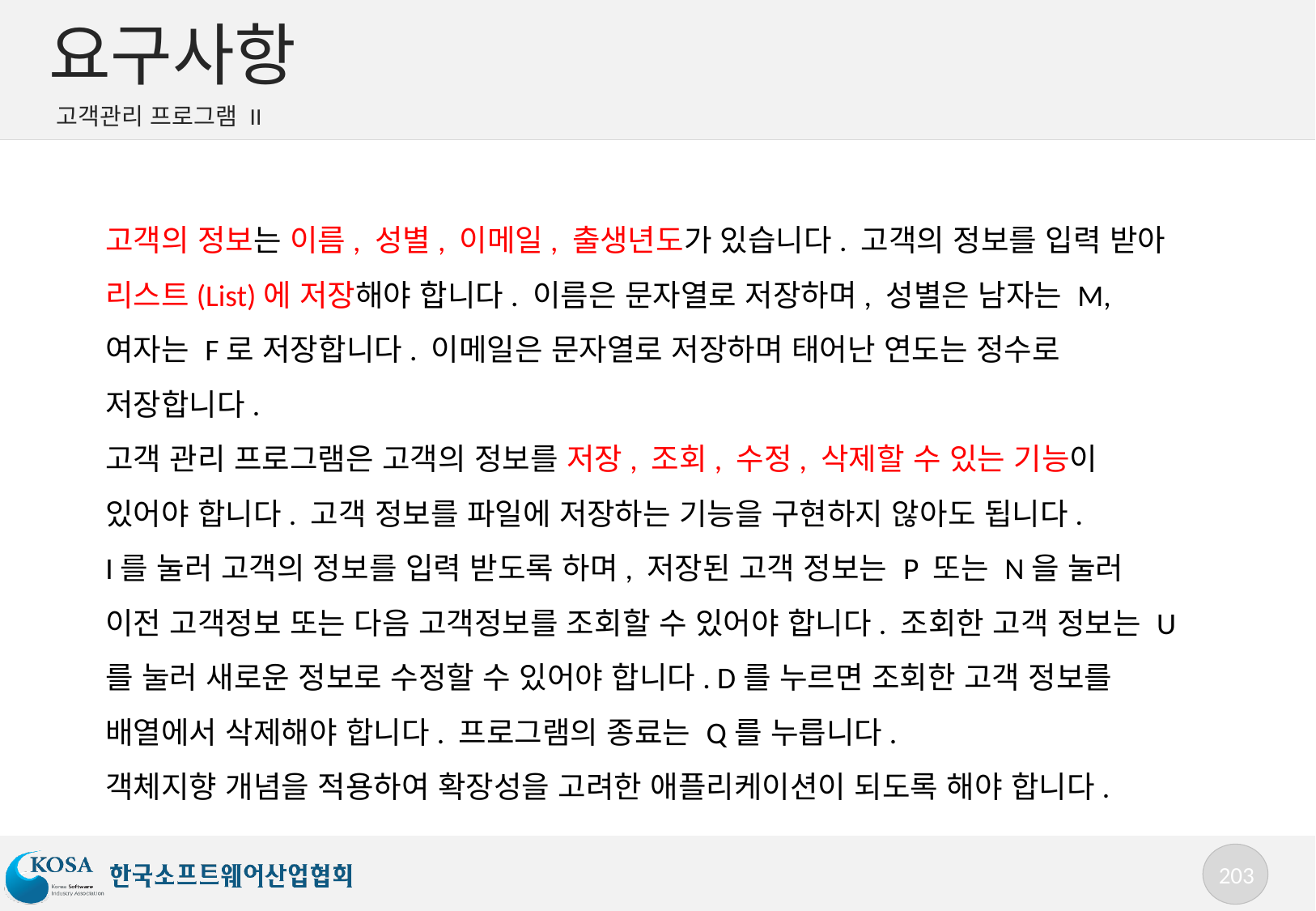

# 요구사항
고객관리 프로그램 II
고객의 정보는 이름, 성별, 이메일, 출생년도가 있습니다. 고객의 정보를 입력 받아 리스트(List)에 저장해야 합니다. 이름은 문자열로 저장하며, 성별은 남자는 M, 여자는 F로 저장합니다. 이메일은 문자열로 저장하며 태어난 연도는 정수로 저장합니다.
고객 관리 프로그램은 고객의 정보를 저장, 조회, 수정, 삭제할 수 있는 기능이 있어야 합니다. 고객 정보를 파일에 저장하는 기능을 구현하지 않아도 됩니다.
I를 눌러 고객의 정보를 입력 받도록 하며, 저장된 고객 정보는 P 또는 N을 눌러 이전 고객정보 또는 다음 고객정보를 조회할 수 있어야 합니다. 조회한 고객 정보는 U를 눌러 새로운 정보로 수정할 수 있어야 합니다. D를 누르면 조회한 고객 정보를 배열에서 삭제해야 합니다. 프로그램의 종료는 Q를 누릅니다.
객체지향 개념을 적용하여 확장성을 고려한 애플리케이션이 되도록 해야 합니다.